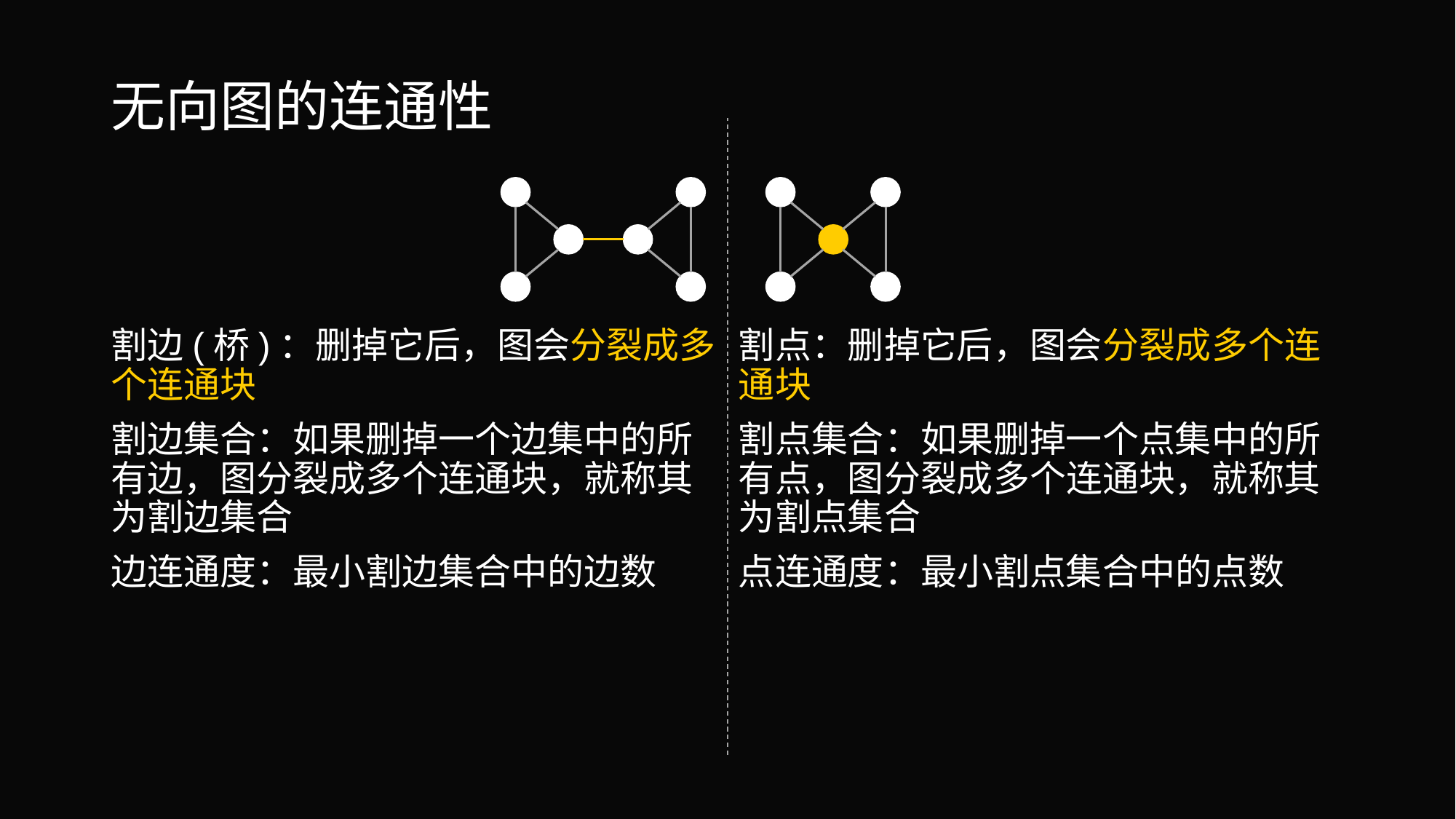

# 无向图的连通性
割边(桥)：删掉它后，图会分裂成多个连通块
割边集合：如果删掉一个边集中的所有边，图分裂成多个连通块，就称其为割边集合
边连通度：最小割边集合中的边数
割点：删掉它后，图会分裂成多个连通块
割点集合：如果删掉一个点集中的所有点，图分裂成多个连通块，就称其为割点集合
点连通度：最小割点集合中的点数